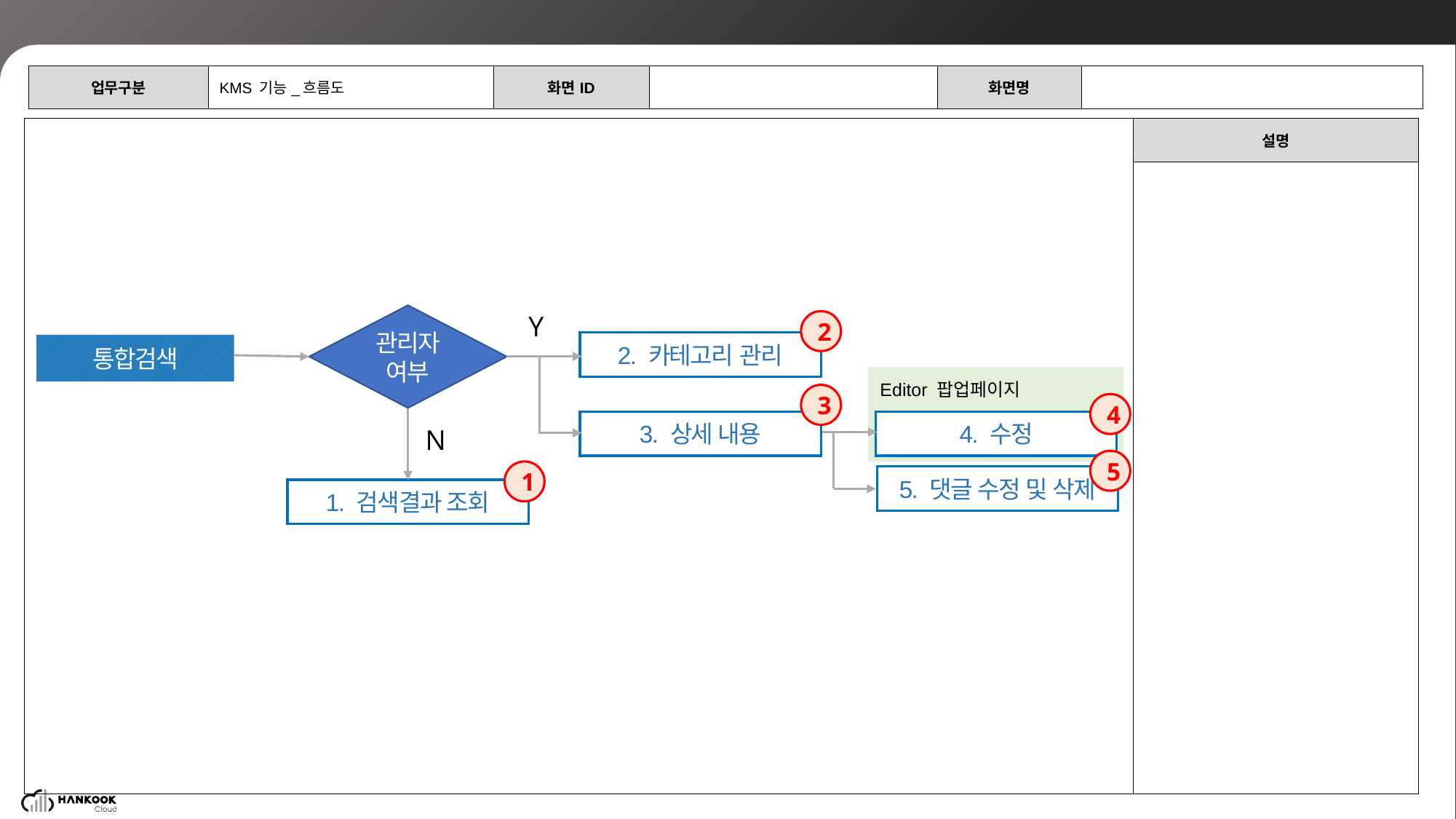

| 업무구분 | KMS 기능\_흐름도 | 화면ID |  | 화면명 |  |
| --- | --- | --- | --- | --- | --- |
|  | 설명 |
| --- | --- |
|  |  |
Y
관리자 여부
2
2. 카테고리 관리
통합검색

Editor 팝업페이지
3
4
3. 상세 내용
4. 수정
N
5
1
5. 댓글 수정 및 삭제
1. 검색결과 조회